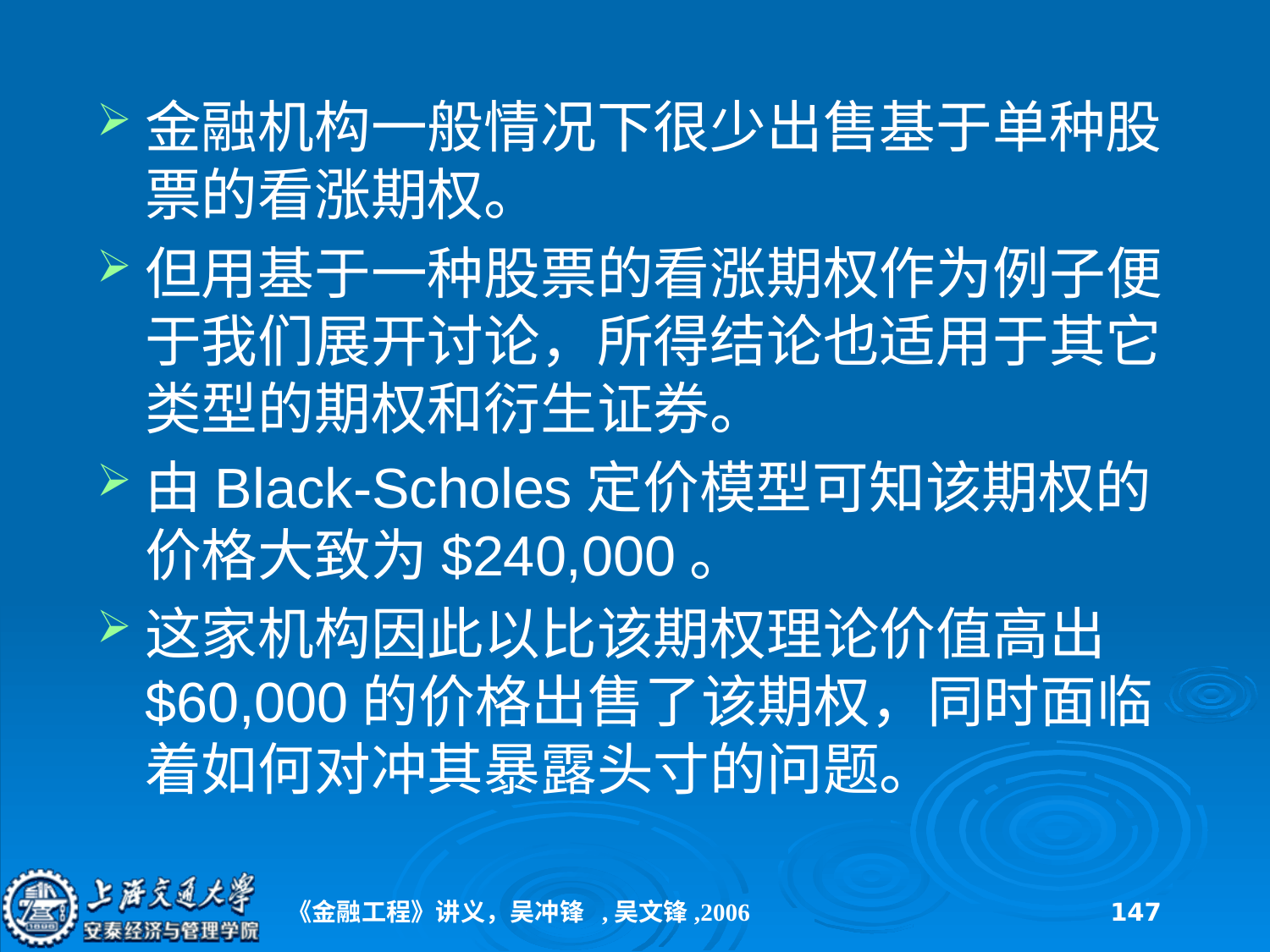

金融机构一般情况下很少出售基于单种股票的看涨期权。
但用基于一种股票的看涨期权作为例子便于我们展开讨论，所得结论也适用于其它类型的期权和衍生证券。
由Black-Scholes定价模型可知该期权的价格大致为$240,000。
这家机构因此以比该期权理论价值高出$60,000的价格出售了该期权，同时面临着如何对冲其暴露头寸的问题。